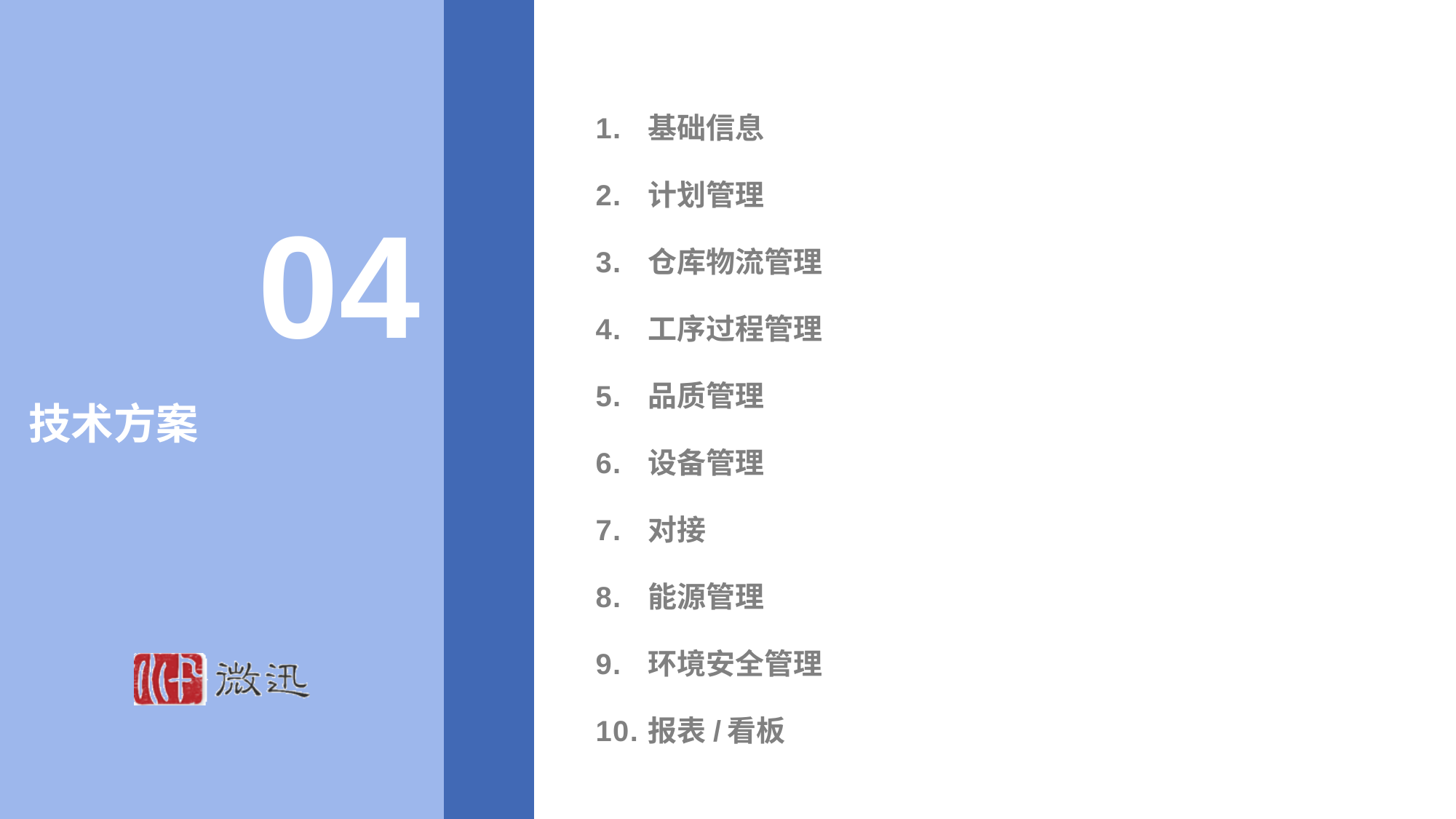

基础信息
计划管理
仓库物流管理
工序过程管理
品质管理
设备管理
对接
能源管理
环境安全管理
报表/看板
04
技术方案